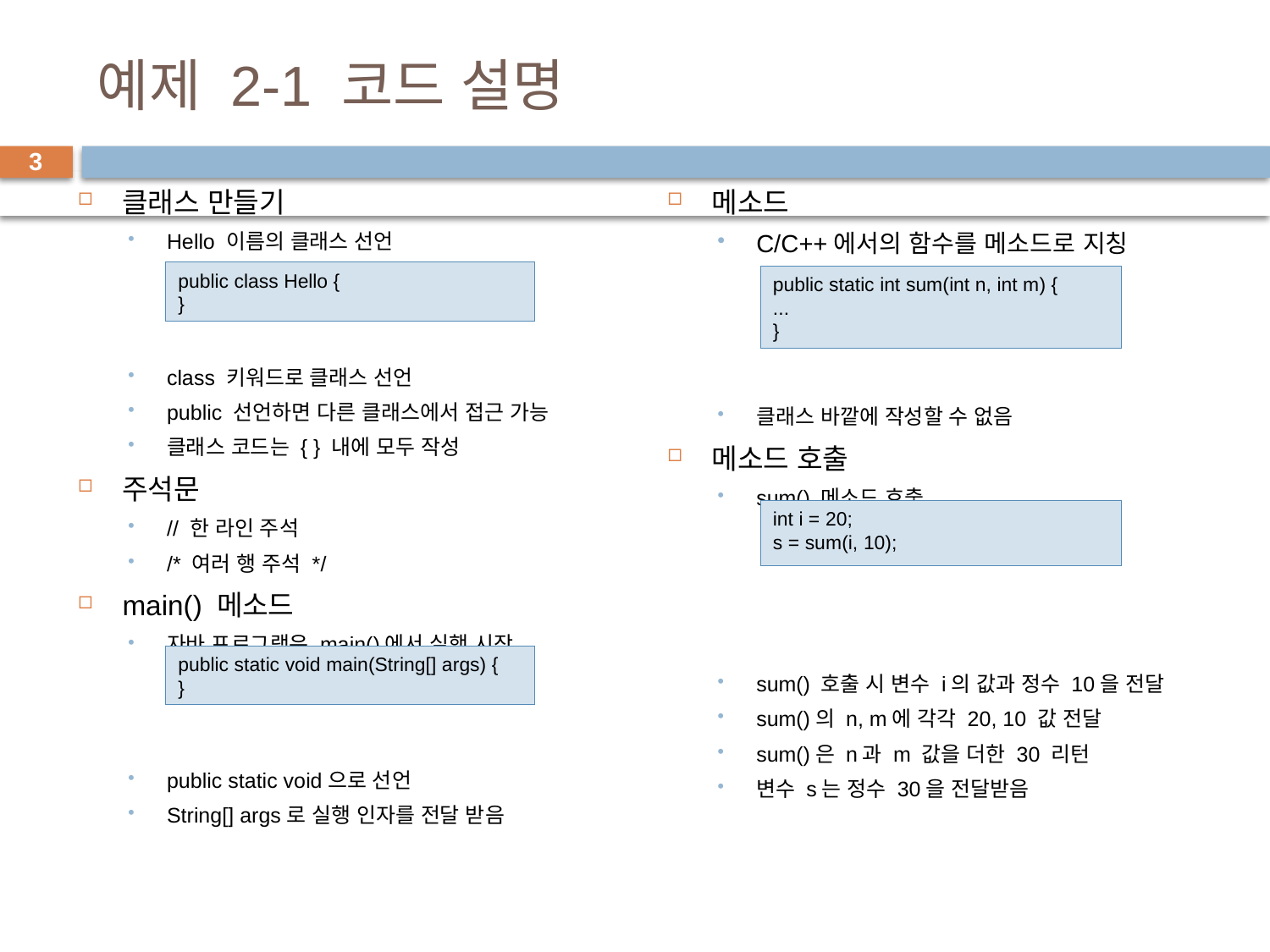

# 예제 2-1 코드 설명
3
클래스 만들기
Hello 이름의 클래스 선언

class 키워드로 클래스 선언
public 선언하면 다른 클래스에서 접근 가능
클래스 코드는 { } 내에 모두 작성
주석문
// 한 라인 주석
/* 여러 행 주석 */
main() 메소드
자바 프로그램은 main()에서 실행 시작

public static void으로 선언
String[] args로 실행 인자를 전달 받음
메소드
C/C++에서의 함수를 메소드로 지칭

클래스 바깥에 작성할 수 없음
메소드 호출
sum() 메소드 호춯

sum() 호출 시 변수 i의 값과 정수 10을 전달
sum()의 n, m에 각각 20, 10 값 전달
sum()은 n과 m 값을 더한 30 리턴
변수 s는 정수 30을 전달받음
public class Hello {
}
public static int sum(int n, int m) {
...
}
int i = 20;
s = sum(i, 10);
public static void main(String[] args) {
}